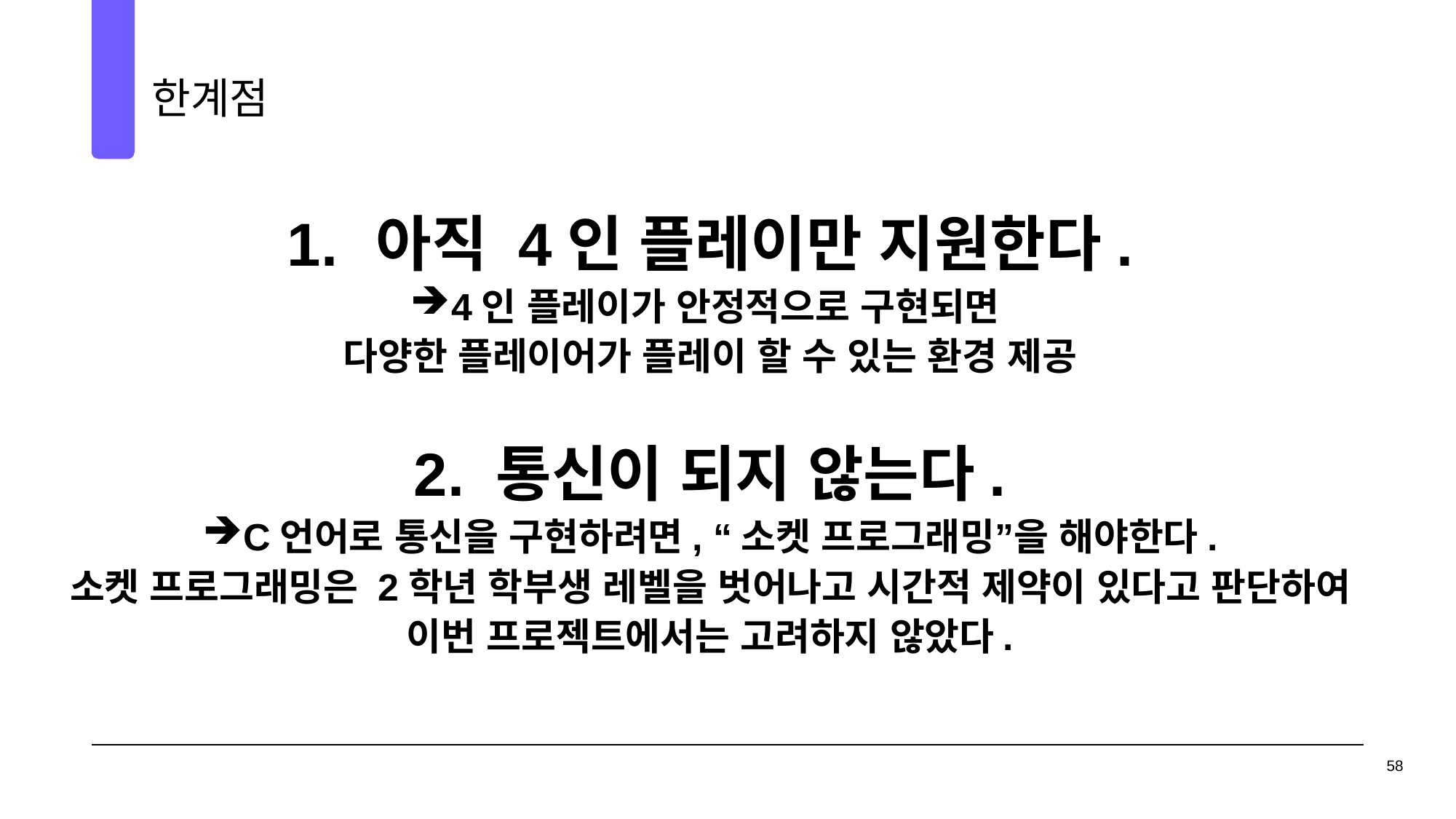

한계점
05
아직 4인 플레이만 지원한다.
4인 플레이가 안정적으로 구현되면
다양한 플레이어가 플레이 할 수 있는 환경 제공

2. 통신이 되지 않는다.
C언어로 통신을 구현하려면, “소켓 프로그래밍”을 해야한다.
소켓 프로그래밍은 2학년 학부생 레벨을 벗어나고 시간적 제약이 있다고 판단하여 이번 프로젝트에서는 고려하지 않았다.
58